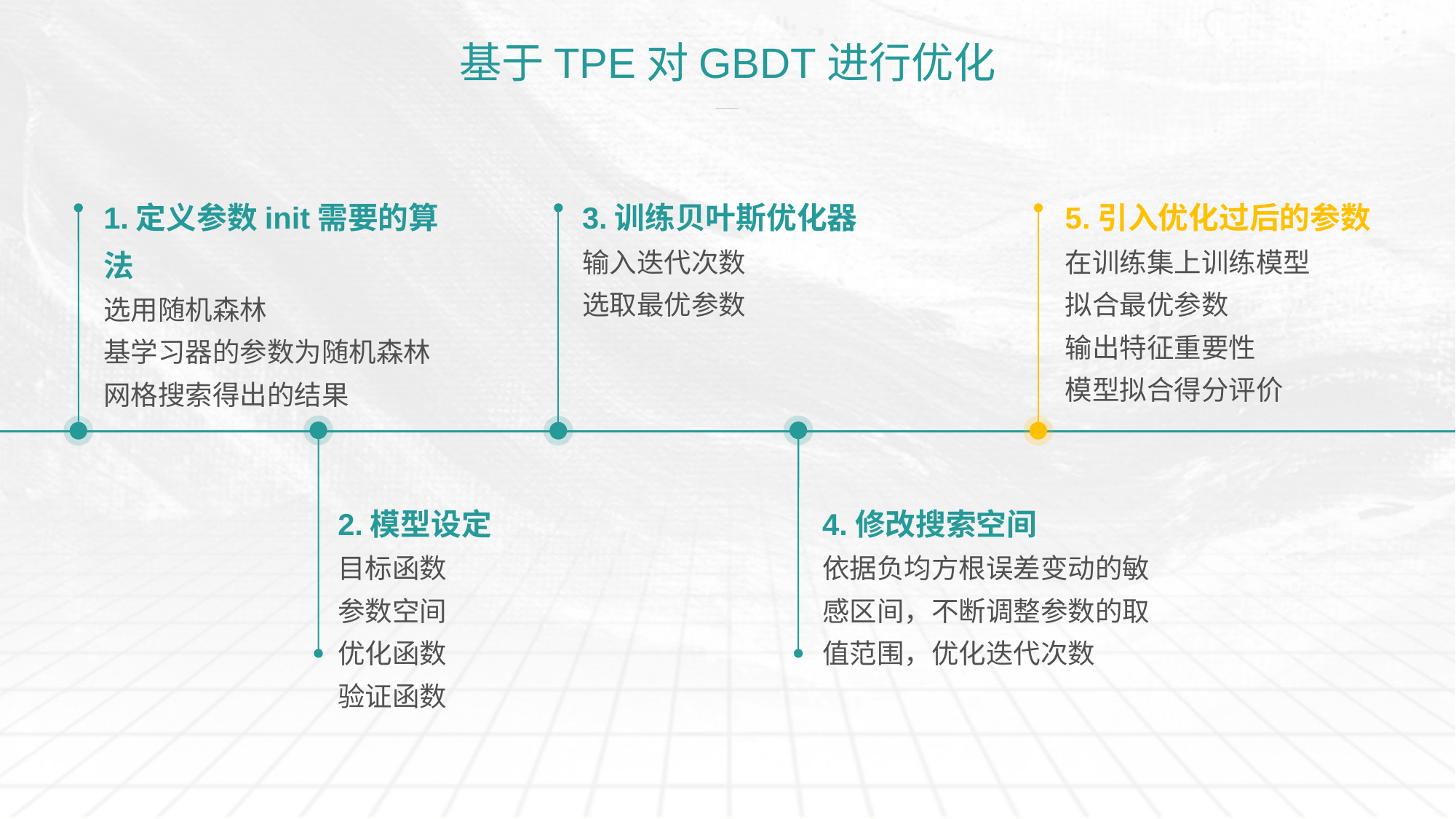

# 基于TPE对GBDT进行优化
1.定义参数init需要的算法
选用随机森林
基学习器的参数为随机森林网格搜索得出的结果
3.训练贝叶斯优化器
输入迭代次数
选取最优参数
5.引入优化过后的参数
在训练集上训练模型
拟合最优参数
输出特征重要性
模型拟合得分评价

2.模型设定
目标函数
参数空间
优化函数
验证函数
4.修改搜索空间
依据负均方根误差变动的敏感区间，不断调整参数的取值范围，优化迭代次数